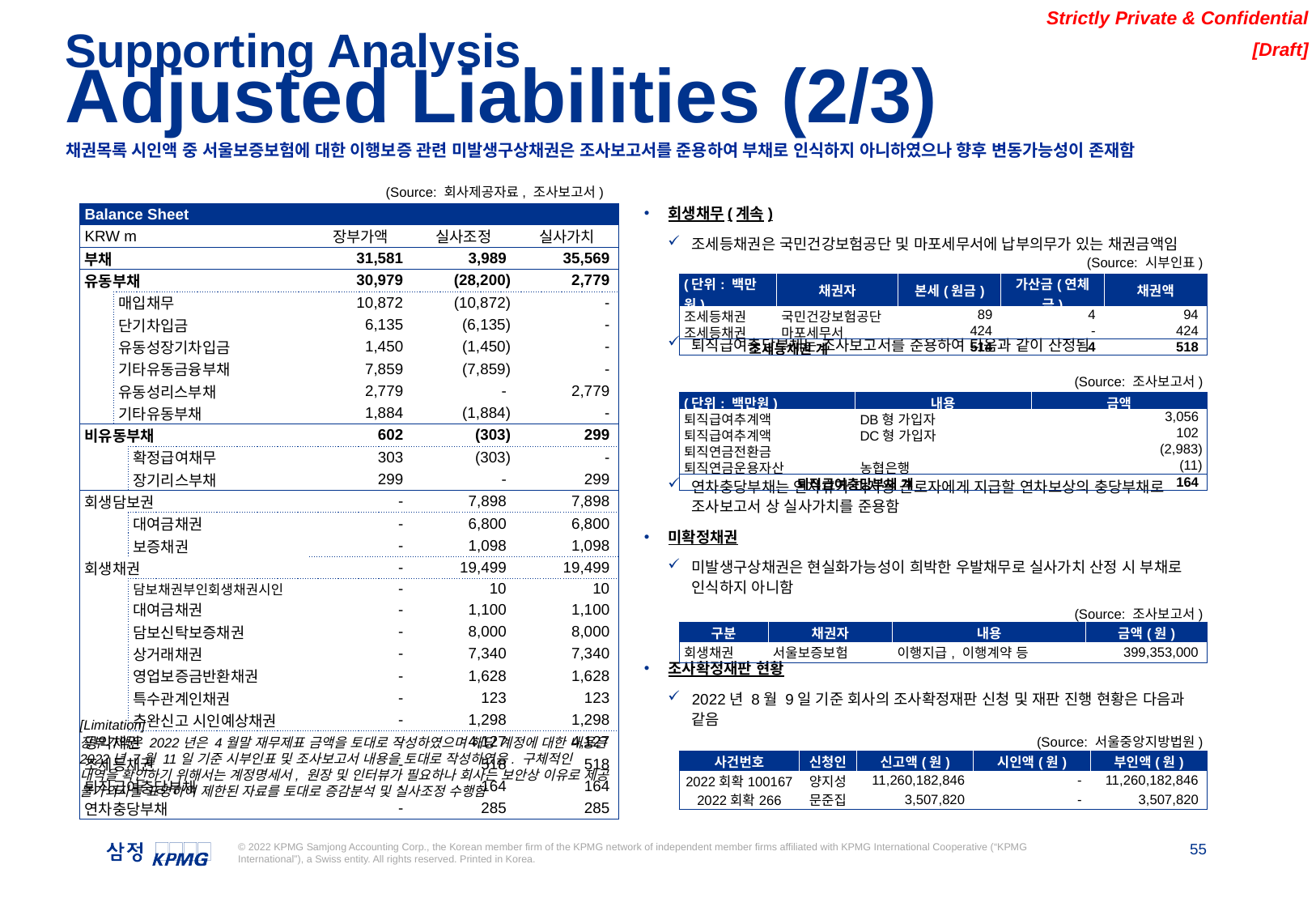

Supporting Analysis
Adjusted Liabilities (2/3)
채권목록 시인액 중 서울보증보험에 대한 이행보증 관련 미발생구상채권은 조사보고서를 준용하여 부채로 인식하지 아니하였으나 향후 변동가능성이 존재함
(Source: 회사제공자료, 조사보고서)
회생채무(계속)
조세등채권은 국민건강보험공단 및 마포세무서에 납부의무가 있는 채권금액임

퇴직급여충당부채는 조사보고서를 준용하여 다음과 같이 산정됨

연차충당부채는 연차휴가 미사용 근로자에게 지급할 연차보상의 충당부채로 조사보고서 상 실사가치를 준용함
미확정채권
미발생구상채권은 현실화가능성이 희박한 우발채무로 실사가치 산정 시 부채로 인식하지 아니함

조사확정재판 현황
2022년 8월 9일 기준 회사의 조사확정재판 신청 및 재판 진행 현황은 다음과 같음

| Balance Sheet |  |  |  |  |  |  |
| --- | --- | --- | --- | --- | --- | --- |
| KRW m |  |  |  | 장부가액 | 실사조정 | 실사가치 |
| 부채 |  |  |  | 31,581 | 3,989 | 35,569 |
| 유동부채 |  |  |  | 30,979 | (28,200) | 2,779 |
|  | 매입채무 | 매입채무 |  | 10,872 | (10,872) | - |
|  | 단기차입금 | 단기차입금 |  | 6,135 | (6,135) | - |
|  | 유동성장기차입금 | 유동성장기차입금 |  | 1,450 | (1,450) | - |
|  | 기타유동금융부채 | 기타유동금융부채 |  | 7,859 | (7,859) | - |
|  | 유동성리스부채 | 유동성리스부채 |  | 2,779 | - | 2,779 |
|  | 기타유동부채 | 기타유동부채 |  | 1,884 | (1,884) | - |
| 비유동부채 |  |  |  | 602 | (303) | 299 |
|  |  | 확정급여채무 |  | 303 | (303) | - |
|  |  | 장기리스부채 |  | 299 | - | 299 |
| 회생담보권 |  |  |  | - | 7,898 | 7,898 |
|  |  | 대여금채권 |  | - | 6,800 | 6,800 |
|  |  | 보증채권 |  | - | 1,098 | 1,098 |
| 회생채권 |  |  |  | - | 19,499 | 19,499 |
|  |  | 담보채권부인회생채권시인 |  | - | 10 | 10 |
|  |  | 대여금채권 |  | - | 1,100 | 1,100 |
|  |  | 담보신탁보증채권 |  | - | 8,000 | 8,000 |
|  |  | 상거래채권 |  | - | 7,340 | 7,340 |
|  |  | 영업보증금반환채권 |  | - | 1,628 | 1,628 |
|  |  | 특수관계인채권 |  | - | 123 | 123 |
|  |  | 추완신고 시인예상채권 |  | - | 1,298 | 1,298 |
| 공익채권 |  |  |  | - | 4,127 | 4,127 |
| 조세등채권 |  |  |  | - | 518 | 518 |
| 퇴직급여충당부채 |  |  |  | - | 164 | 164 |
| 연차충당부채 |  |  |  | - | 285 | 285 |
(Source: 시부인표)
| (단위: 백만원) | 채권자 | 본세(원금) | 가산금(연체금) | 채권액 |
| --- | --- | --- | --- | --- |
| 조세등채권 | 국민건강보험공단 | 89 | 4 | 94 |
| 조세등채권 | 마포세무서 | 424 | - | 424 |
| 조세등채권 계 |  | 514 | 4 | 518 |
(Source: 조사보고서)
| (단위: 백만원) | 내용 | 금액 |
| --- | --- | --- |
| 퇴직급여추계액 | DB형 가입자 | 3,056 |
| 퇴직급여추계액 | DC형 가입자 | 102 |
| 퇴직연금전환금 |  | (2,983) |
| 퇴직연금운용자산 | 농협은행 | (11) |
| 퇴직급여충당부채 계 |  | 164 |
(Source: 조사보고서)
| 구분 | 채권자 | 내용 | 금액(원) |
| --- | --- | --- | --- |
| 회생채권 | 서울보증보험 | 이행지급, 이행계약 등 | 399,353,000 |
[Limitation]
장부가액은 2022년은 4월말 재무제표 금액을 토대로 작성하였으며 해당 계정에 대한 내용은 2022년 7월 11일 기준 시부인표 및 조사보고서 내용을 토대로 작성하였음. 구체적인 내역을 확인하기 위해서는 계정명세서, 원장 및 인터뷰가 필요하나 회사는 보안상 이유로 제공 불가의사를 표명하여 제한된 자료를 토대로 증감분석 및 실사조정 수행함
(Source: 서울중앙지방법원)
| 사건번호 | 신청인 | 신고액(원) | 시인액(원) | 부인액(원) |
| --- | --- | --- | --- | --- |
| 2022회확100167 | 양지성 | 11,260,182,846 | - | 11,260,182,846 |
| 2022회확266 | 문준집 | 3,507,820 | - | 3,507,820 |